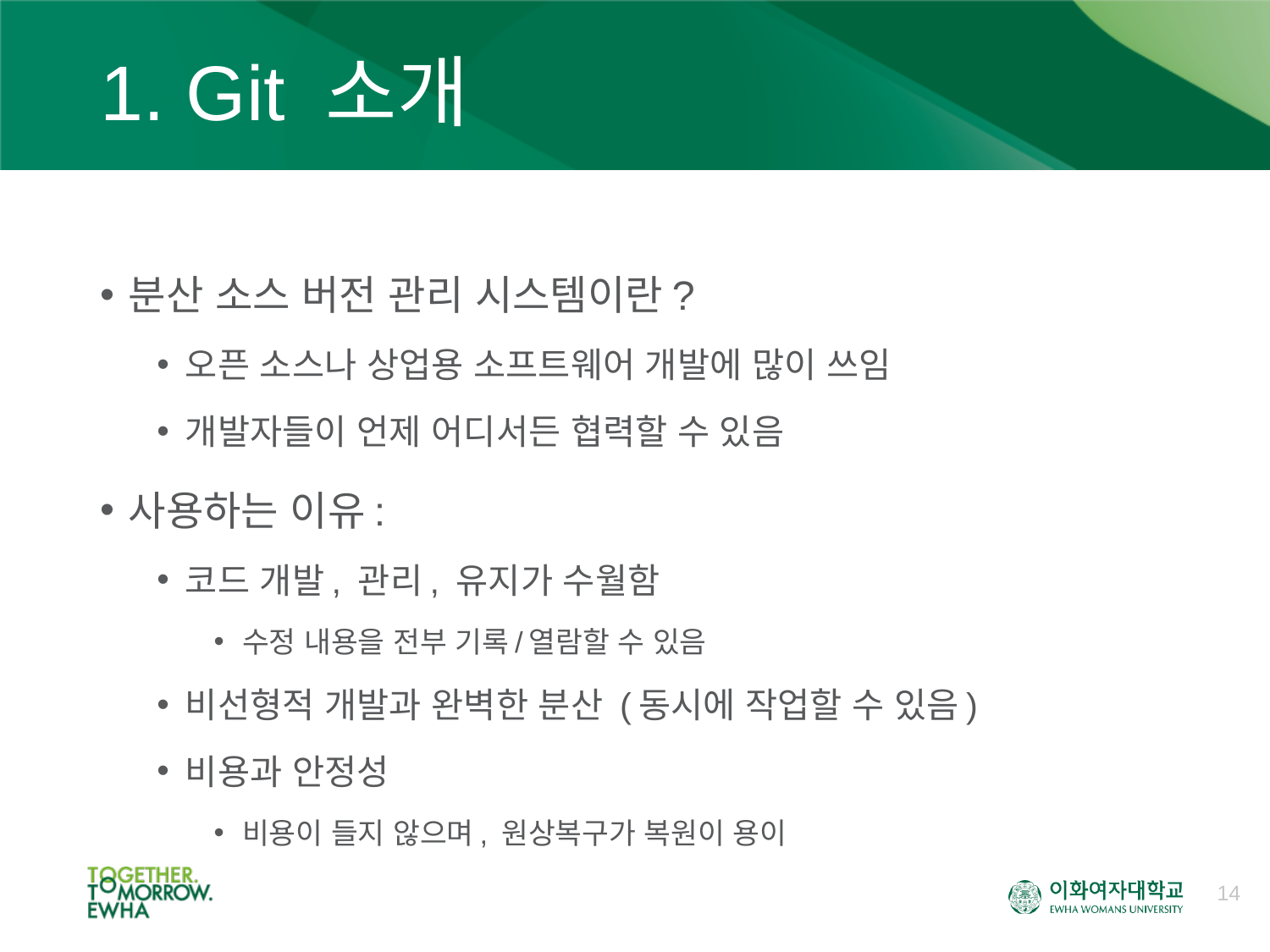

# 1. Git 소개
분산 소스 버전 관리 시스템이란?
오픈 소스나 상업용 소프트웨어 개발에 많이 쓰임
개발자들이 언제 어디서든 협력할 수 있음
사용하는 이유:
코드 개발, 관리, 유지가 수월함
수정 내용을 전부 기록/열람할 수 있음
비선형적 개발과 완벽한 분산 (동시에 작업할 수 있음)
비용과 안정성
비용이 들지 않으며, 원상복구가 복원이 용이
14